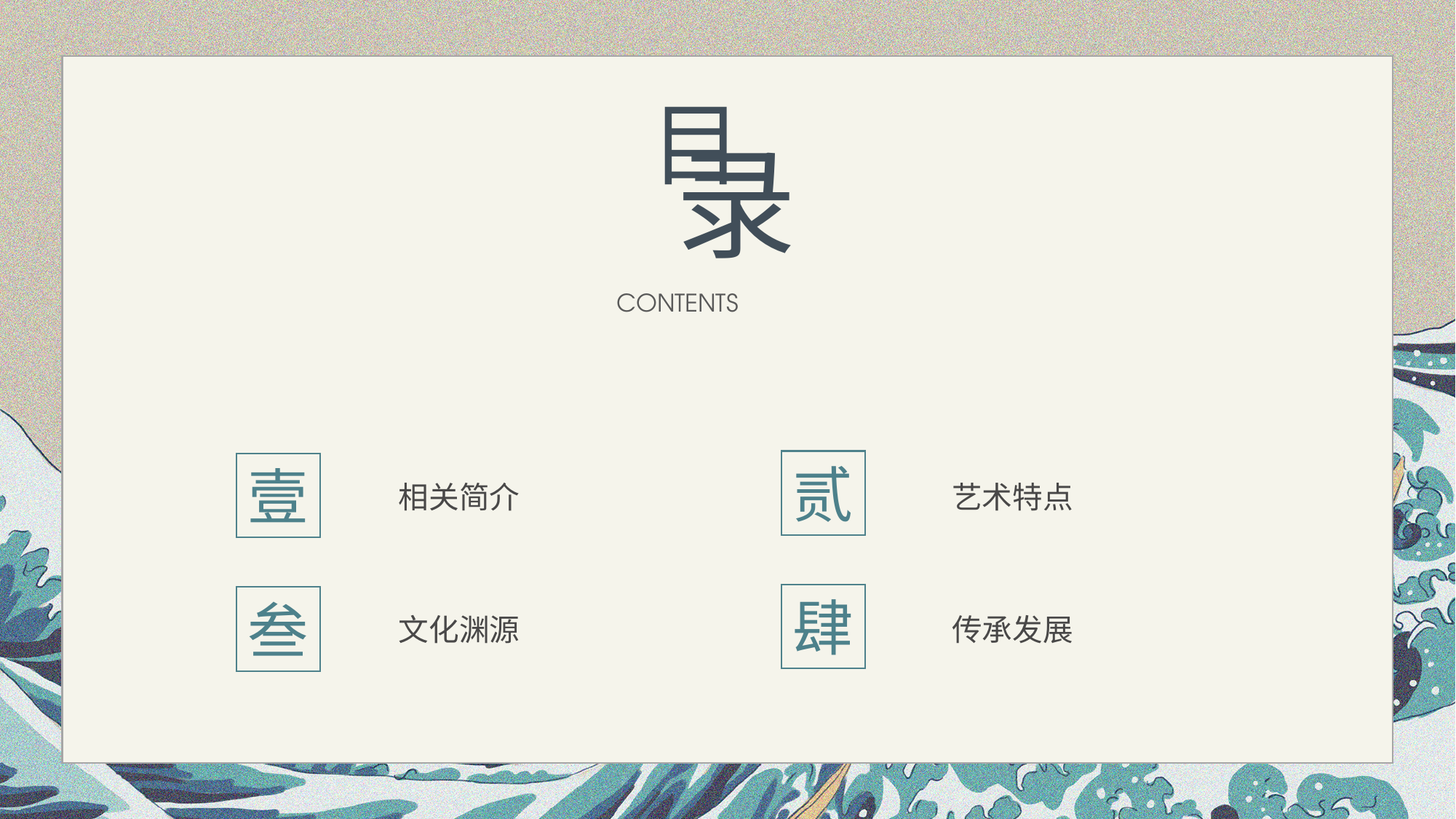

目
录
CONTENTS
贰
壹
相关简介

艺术特点

肆
叁
文化渊源

传承发展